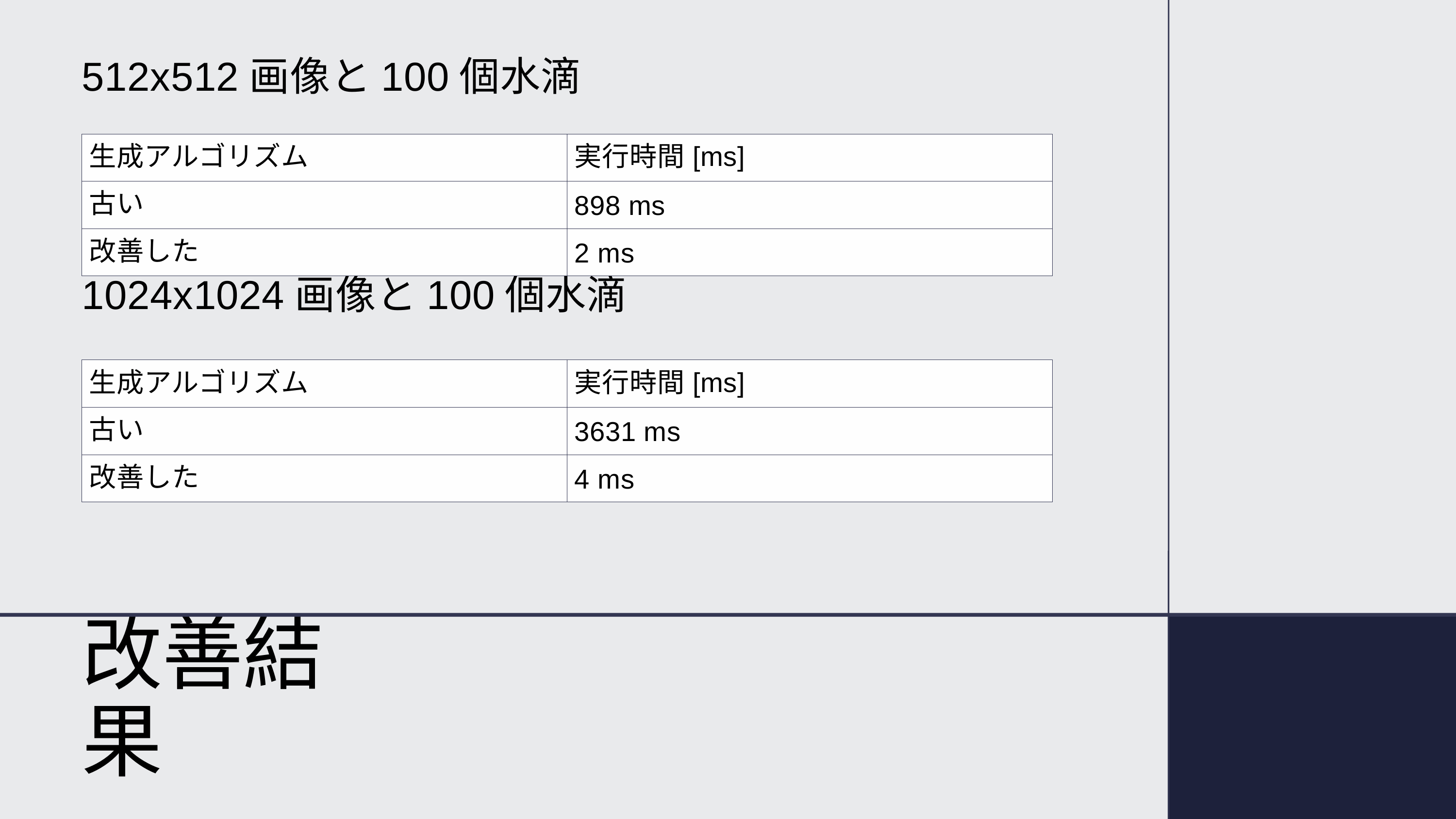

512x512画像と100個水滴

1024x1024画像と100個水滴
| 生成アルゴリズム | 実行時間[ms] |
| --- | --- |
| 古い | 898 ms |
| 改善した | 2 ms |
| 生成アルゴリズム | 実行時間[ms] |
| --- | --- |
| 古い | 3631 ms |
| 改善した | 4 ms |

改善結果